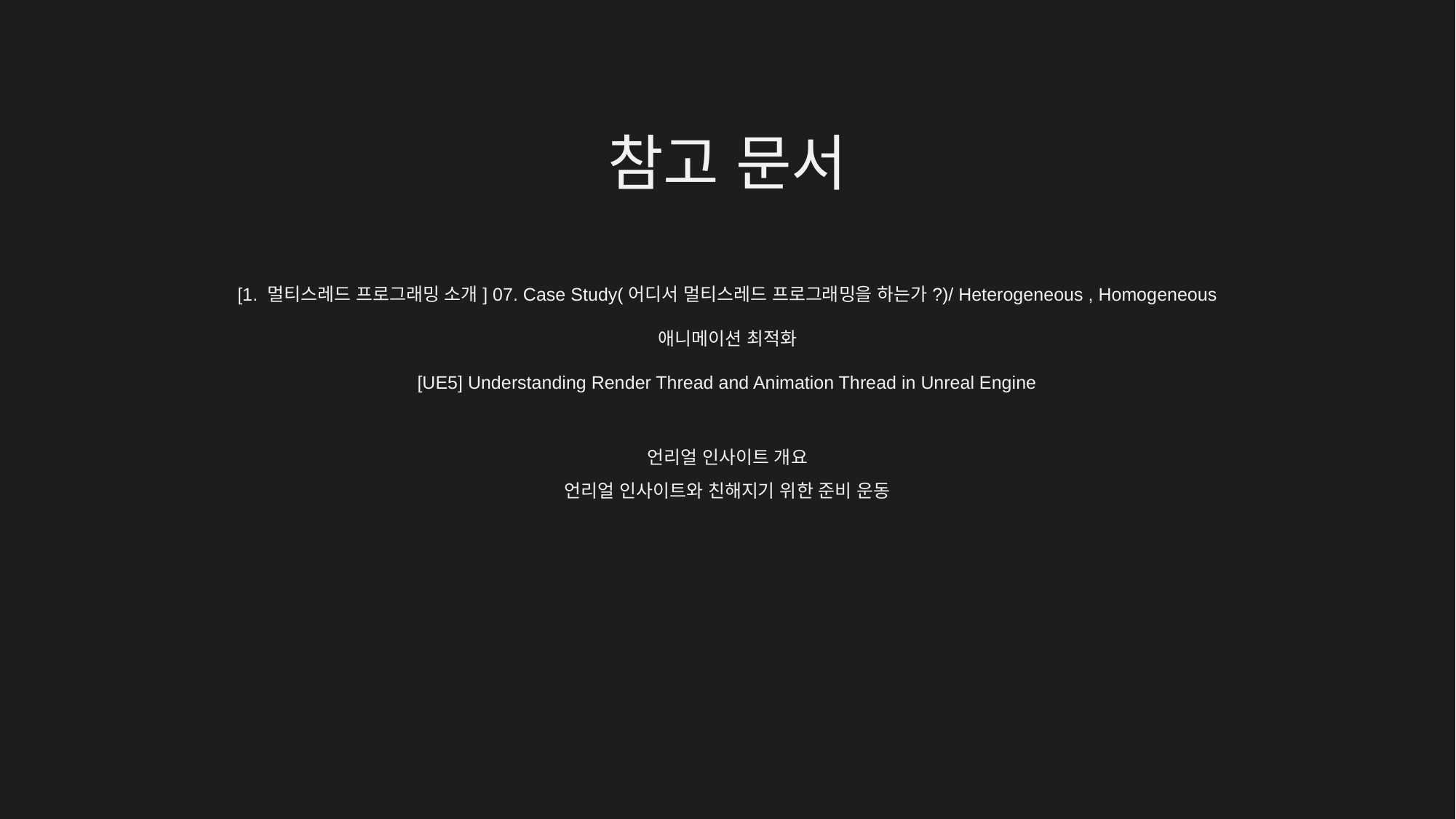

참고 문서
[1. 멀티스레드 프로그래밍 소개] 07. Case Study(어디서 멀티스레드 프로그래밍을 하는가?)/ Heterogeneous , Homogeneous
애니메이션 최적화
[UE5] Understanding Render Thread and Animation Thread in Unreal Engine
언리얼 인사이트 개요
언리얼 인사이트와 친해지기 위한 준비 운동